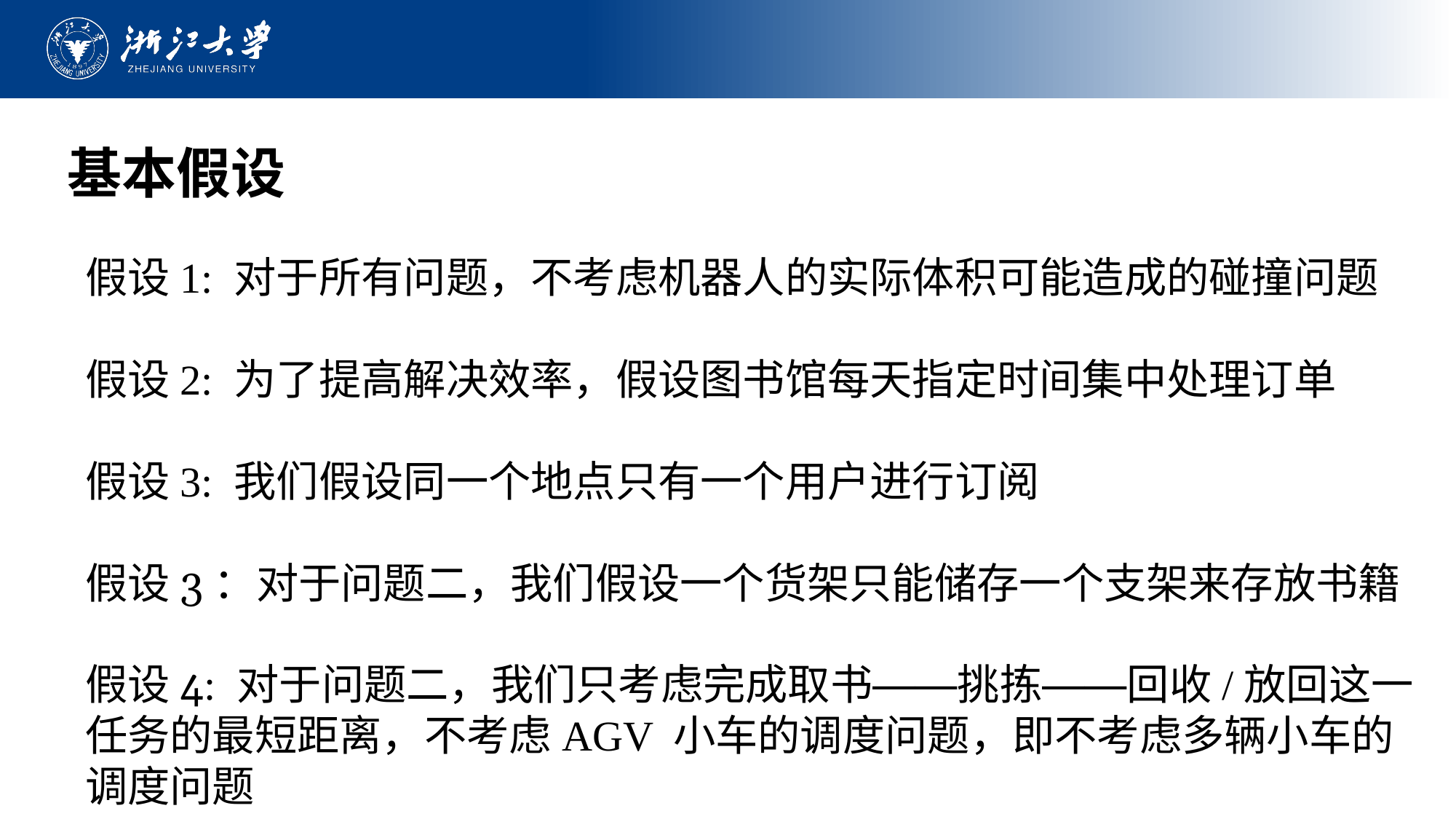

基本假设
假设1: 对于所有问题，不考虑机器人的实际体积可能造成的碰撞问题

假设2: 为了提高解决效率，假设图书馆每天指定时间集中处理订单

假设3: 我们假设同一个地点只有一个用户进行订阅

假设3：对于问题二，我们假设一个货架只能储存一个支架来存放书籍

假设4: 对于问题二，我们只考虑完成取书——挑拣——回收/放回这一任务的最短距离，不考虑AGV 小车的调度问题，即不考虑多辆小车的调度问题